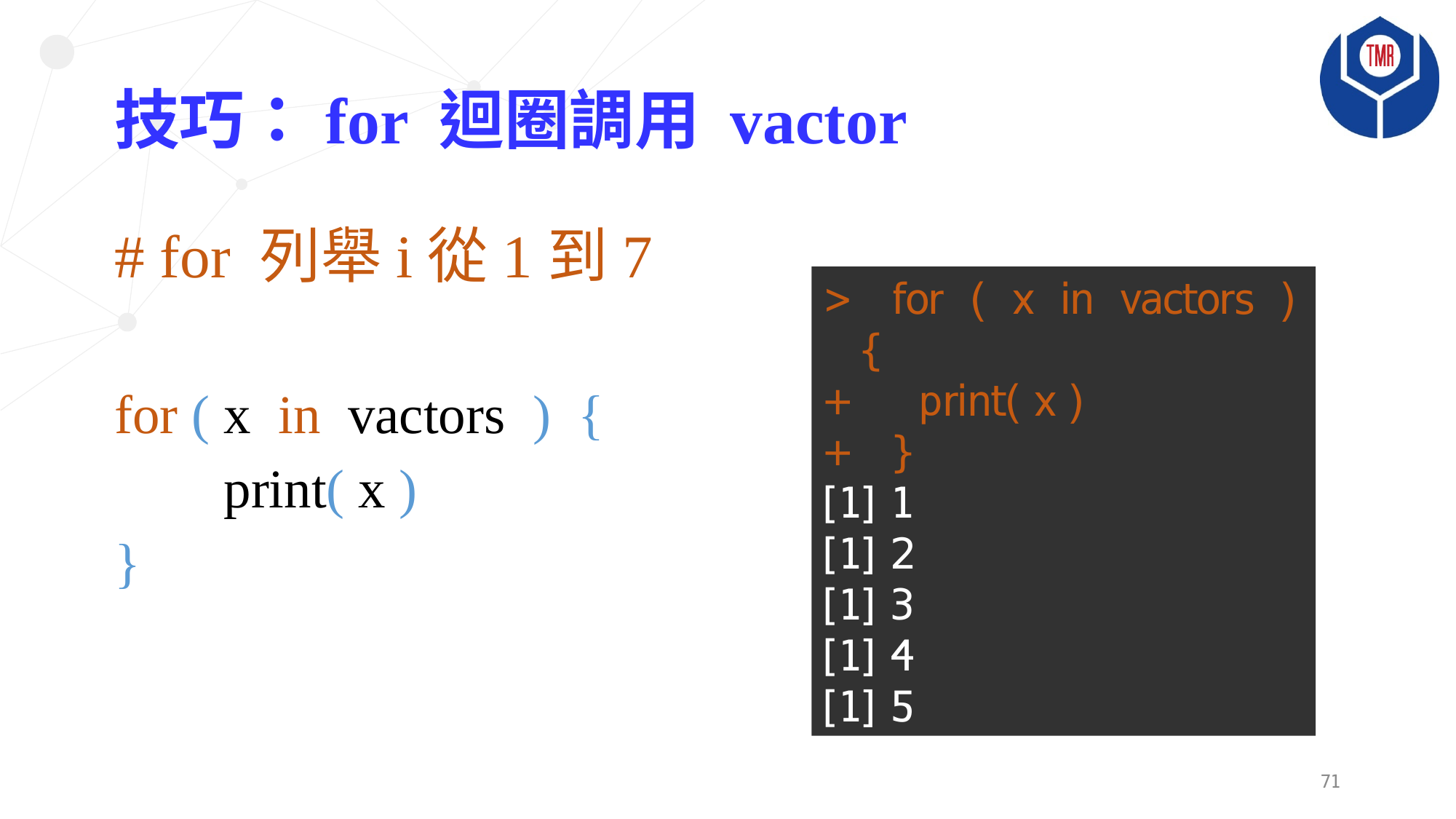

# 技巧：for 迴圈調用 vactor
# for 列舉i從1到7

for ( x  in  vactors  )  {
	print( x )
}

>   for  (  x  in  vactors  )    {
+     print( x )
+   }
[1] 1
[1] 2
[1] 3
[1] 4
[1] 5
71